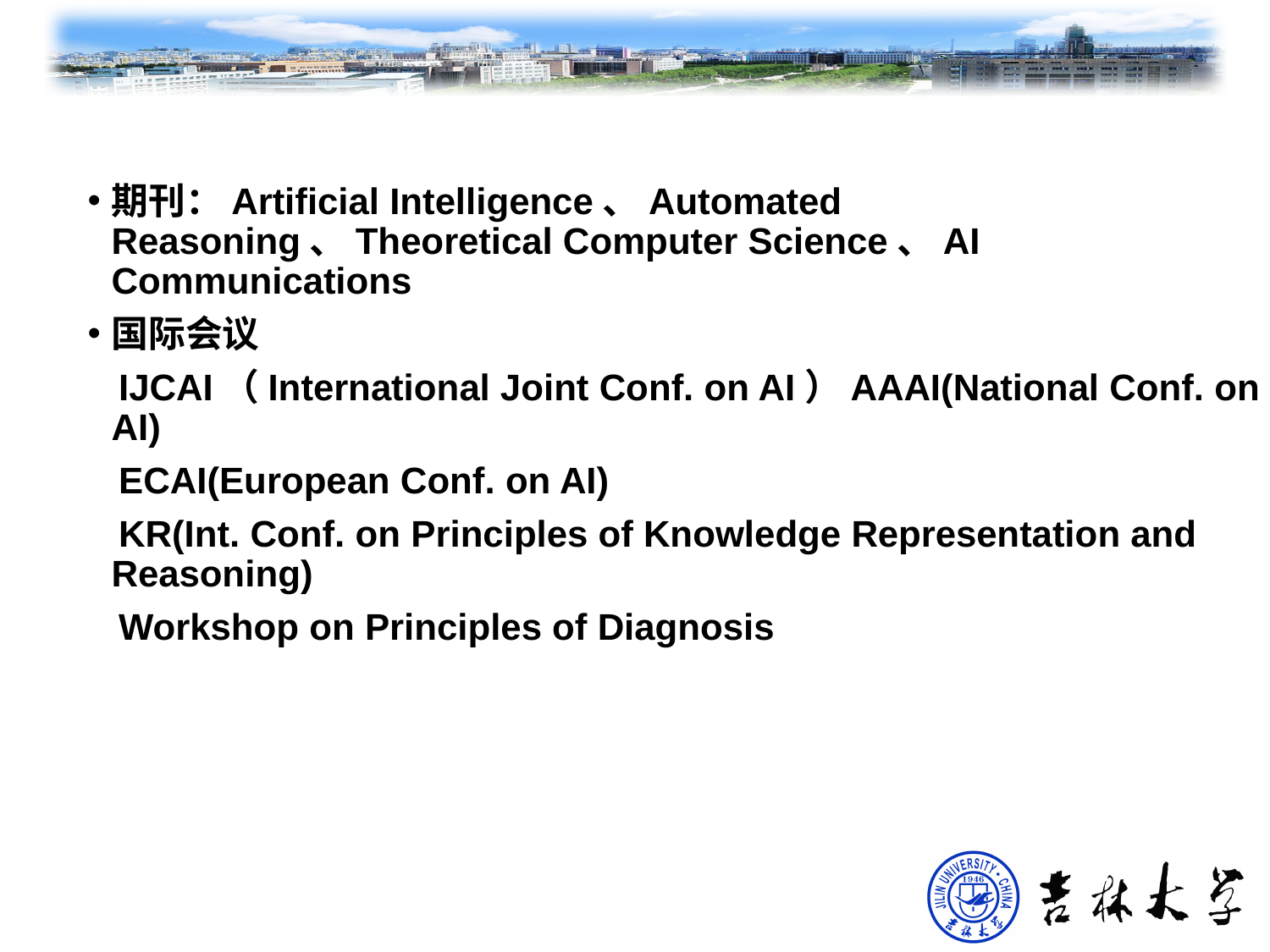

期刊：Artificial Intelligence、Automated Reasoning、Theoretical Computer Science、AI Communications
国际会议
   IJCAI（International Joint Conf. on AI）AAAI(National Conf. on AI)
   ECAI(European Conf. on AI)
   KR(Int. Conf. on Principles of Knowledge Representation and Reasoning)
   Workshop on Principles of Diagnosis